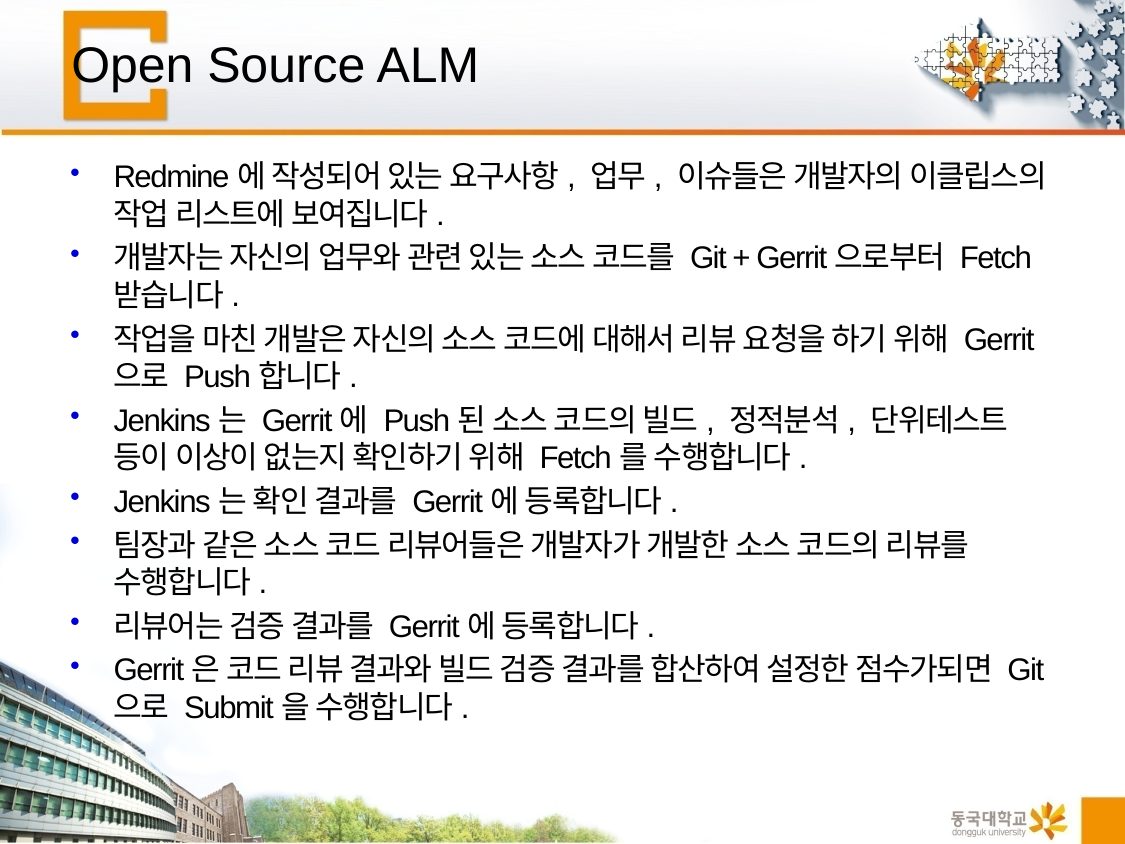

# Open Source ALM
Redmine에 작성되어 있는 요구사항, 업무, 이슈들은 개발자의 이클립스의 작업 리스트에 보여집니다.
개발자는 자신의 업무와 관련 있는 소스 코드를 Git + Gerrit으로부터 Fetch 받습니다.
작업을 마친 개발은 자신의 소스 코드에 대해서 리뷰 요청을 하기 위해 Gerrit으로 Push합니다.
Jenkins는 Gerrit에 Push된 소스 코드의 빌드, 정적분석, 단위테스트 등이 이상이 없는지 확인하기 위해 Fetch를 수행합니다.
Jenkins는 확인 결과를 Gerrit에 등록합니다.
팀장과 같은 소스 코드 리뷰어들은 개발자가 개발한 소스 코드의 리뷰를 수행합니다.
리뷰어는 검증 결과를 Gerrit에 등록합니다.
Gerrit은 코드 리뷰 결과와 빌드 검증 결과를 합산하여 설정한 점수가되면 Git으로 Submit을 수행합니다.